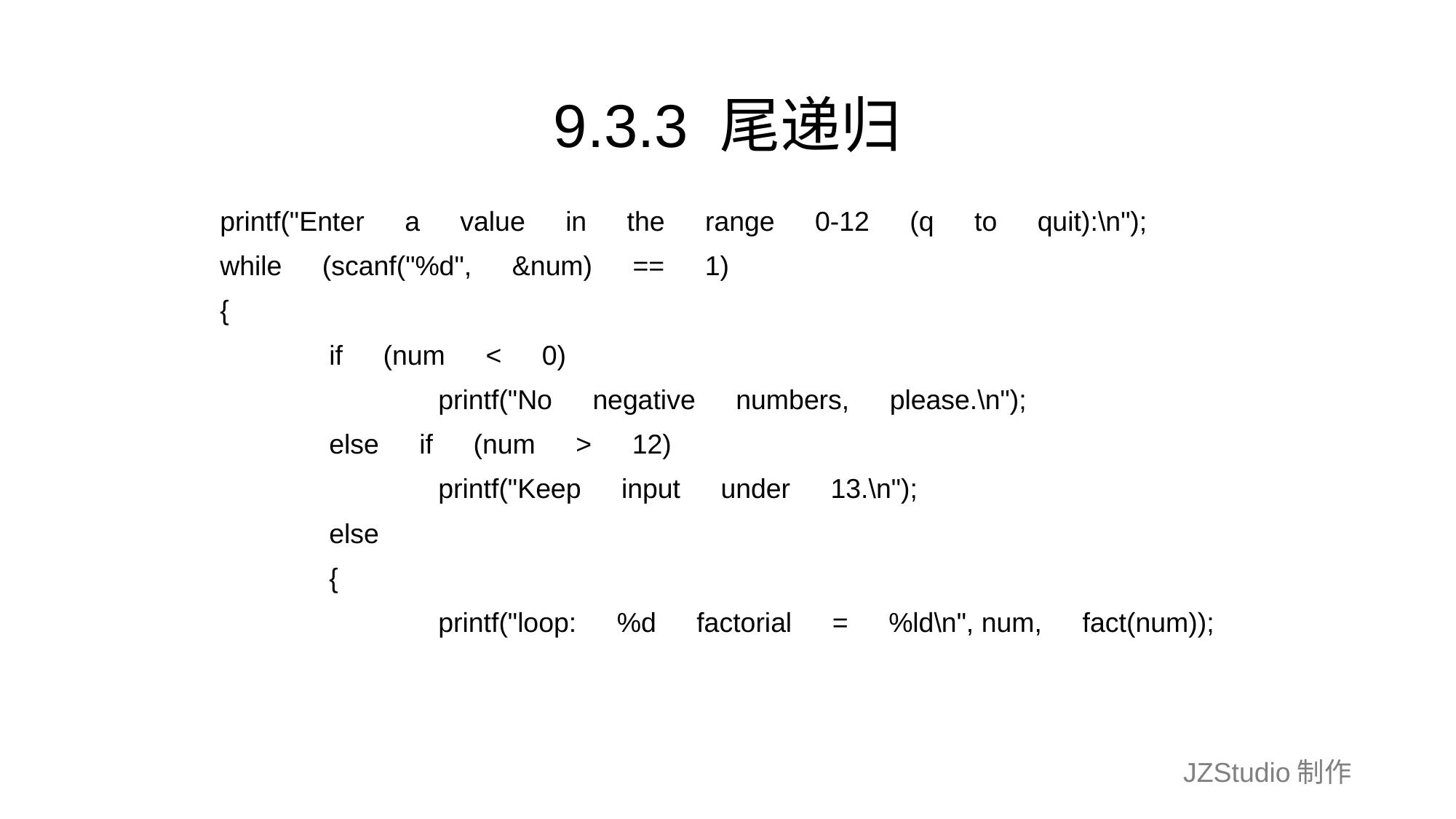

# 9.3.3 尾递归
	printf("Enter　a　value　in　the　range　0-12　(q　to　quit):\n");
	while　(scanf("%d",　&num)　==　1)
	{
		if　(num　<　0)
			printf("No　negative　numbers,　please.\n");
		else　if　(num　>　12)
			printf("Keep　input　under　13.\n");
		else
		{
			printf("loop:　%d　factorial　=　%ld\n", num,　fact(num));